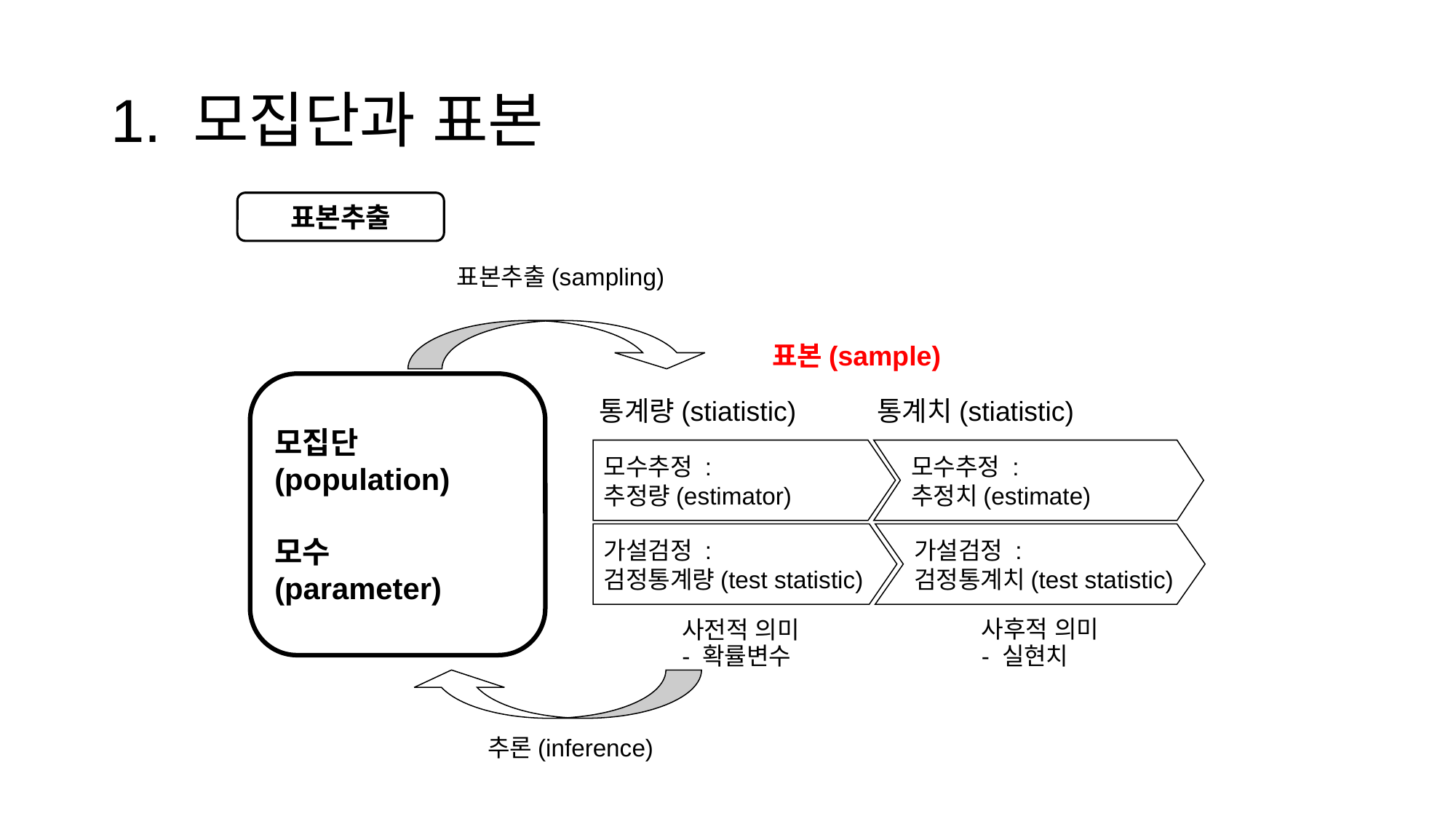

# 1. 모집단과 표본

표본추출
표본추출(sampling)

표본(sample)
모집단
(population)

모수
(parameter)
통계량(stiatistic)
통계치(stiatistic)
모수추정 :
추정량(estimator)
모수추정 :
추정치(estimate)
가설검정 :
검정통계량(test statistic)
가설검정 :
검정통계치(test statistic)
사후적 의미
- 실현치
사전적 의미
- 확률변수

추론(inference)